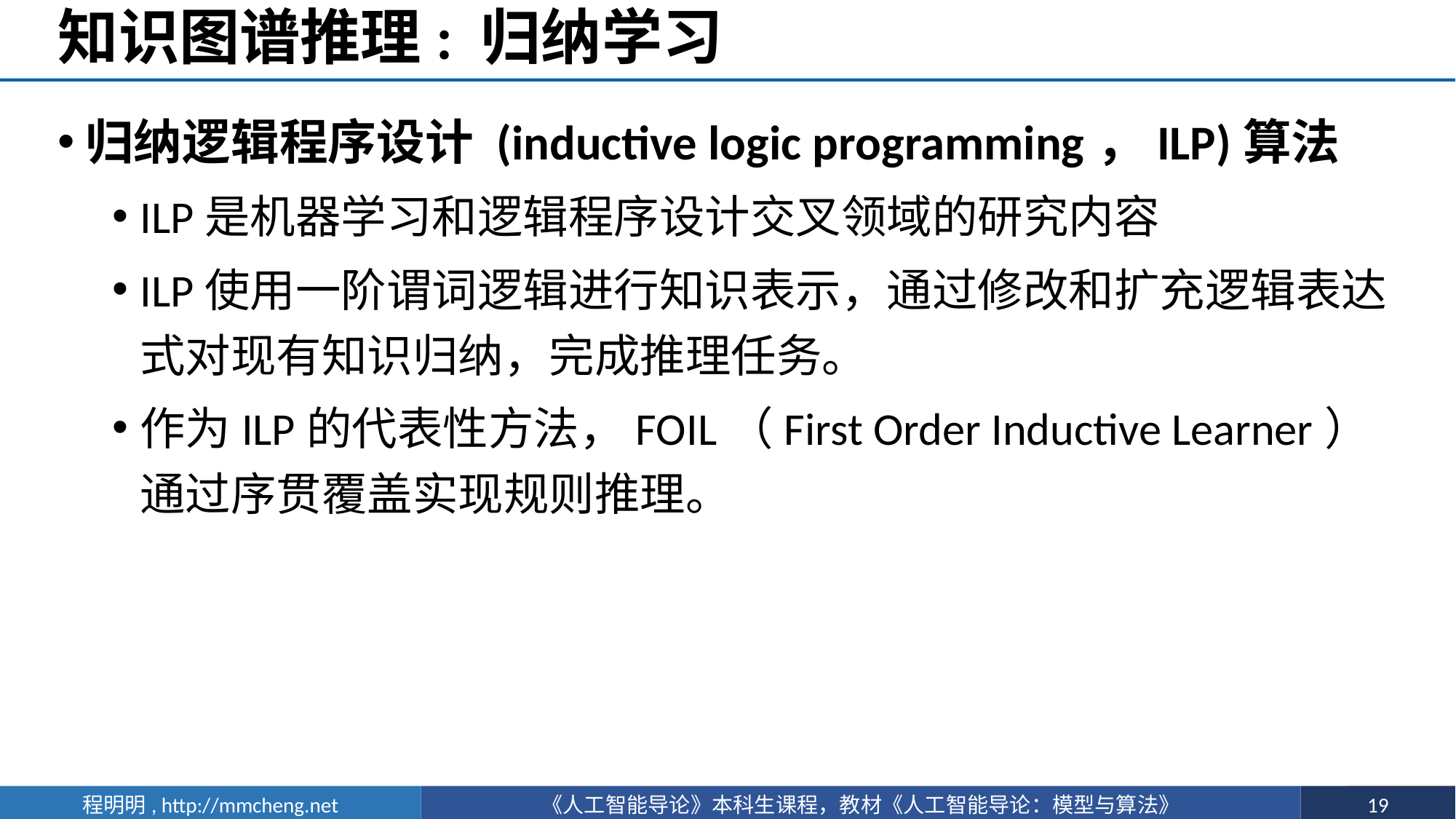

# 知识图谱推理: 归纳学习
归纳逻辑程序设计 (inductive logic programming，ILP)算法
ILP是机器学习和逻辑程序设计交叉领域的研究内容
ILP使用一阶谓词逻辑进行知识表示，通过修改和扩充逻辑表达式对现有知识归纳，完成推理任务。
作为ILP的代表性方法，FOIL（First Order Inductive Learner）通过序贯覆盖实现规则推理。